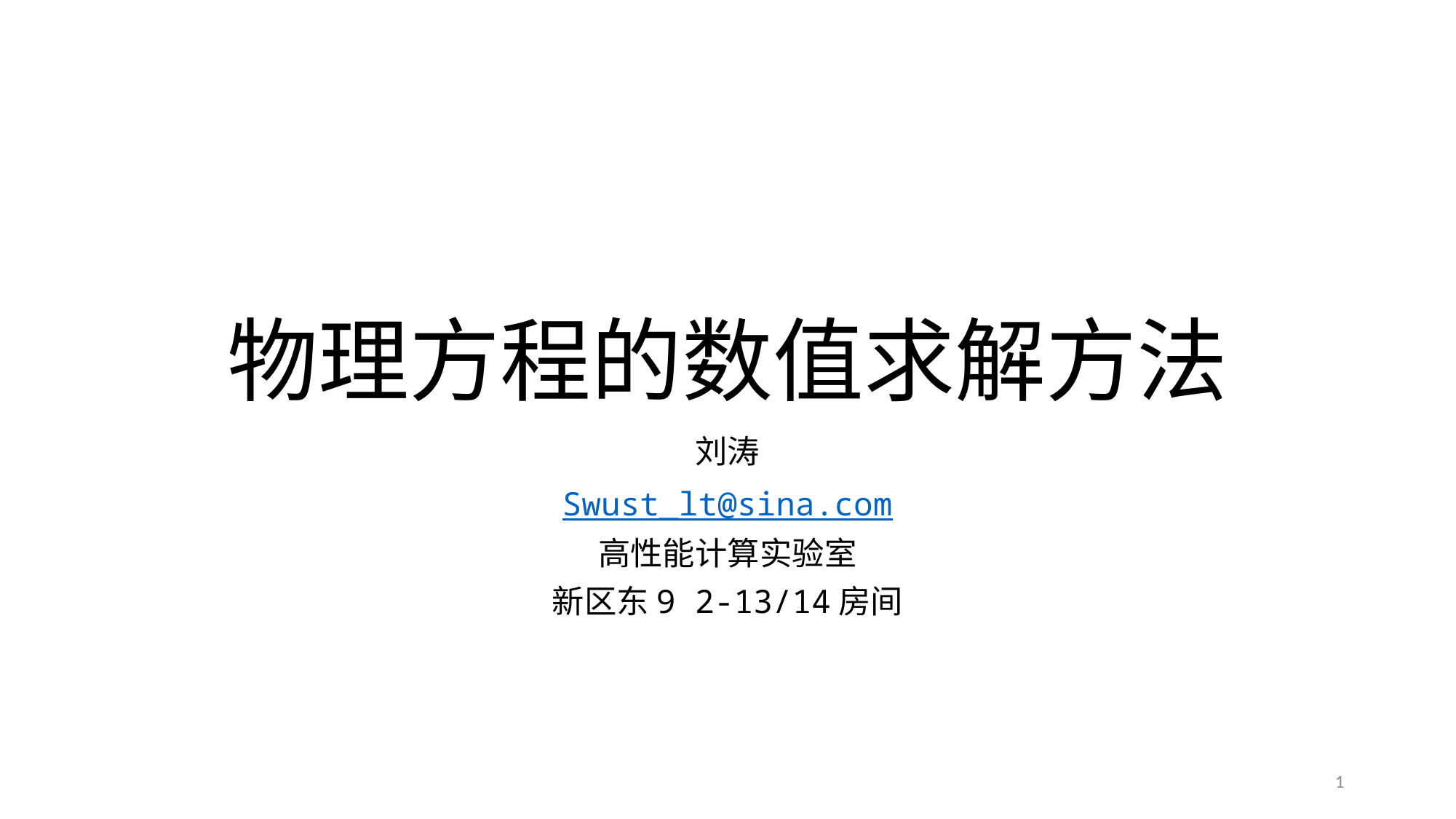

# 物理方程的数值求解方法
刘涛
Swust_lt@sina.com
高性能计算实验室
新区东9 2-13/14房间
1